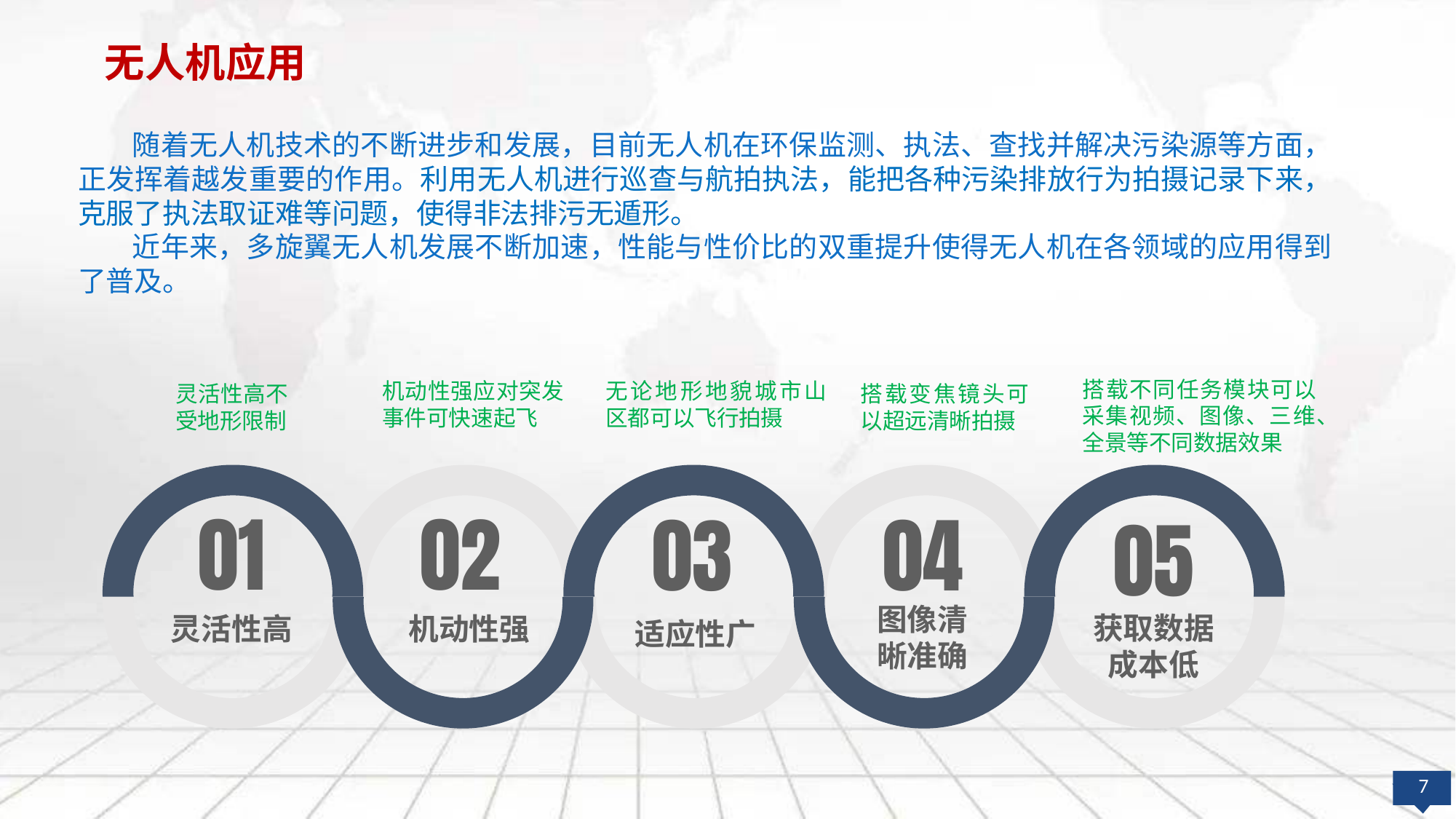

无人机应用
       随着无人机技术的不断进步和发展，目前无人机在环保监测、执法、查找并解决污染源等方面，正发挥着越发重要的作用。利用无人机进行巡查与航拍执法，能把各种污染排放行为拍摄记录下来，克服了执法取证难等问题，使得非法排污无遁形。
       近年来，多旋翼无人机发展不断加速，性能与性价比的双重提升使得无人机在各领域的应用得到了普及。
搭载不同任务模块可以采集视频、图像、三维、全景等不同数据效果

适应性广
机动性强应对突发事件可快速起飞
无论地形地貌城市山区都可以飞行拍摄
机动性强
灵活性高不受地形限制
灵活性高
搭载变焦镜头可以超远清晰拍摄

01
02
03
04
05
图像清晰准确

获取数据成本低